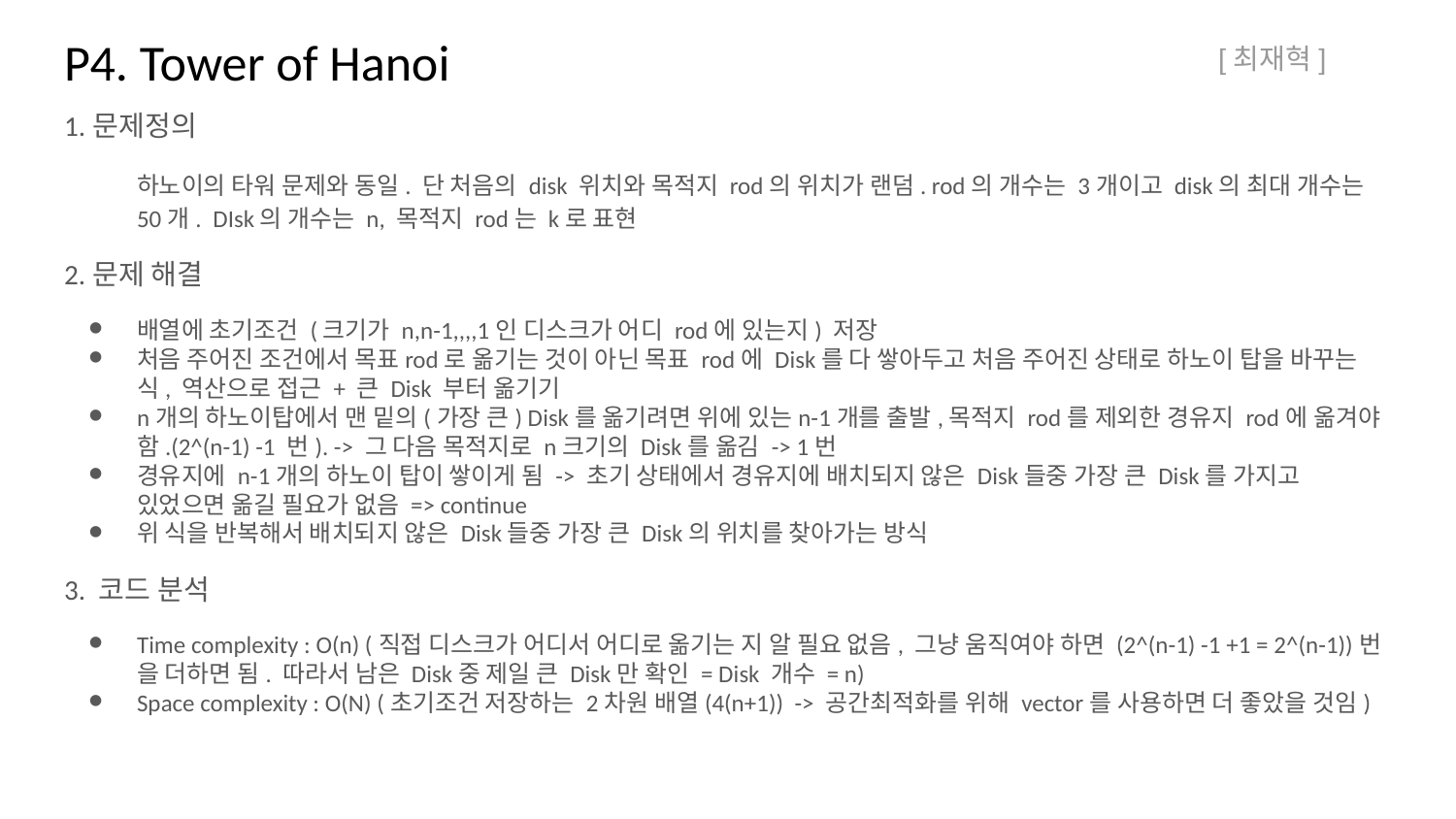

P4. Tower of Hanoi
[최재혁]
1.문제정의
하노이의 타워 문제와 동일. 단 처음의 disk 위치와 목적지 rod의 위치가 랜덤. rod의 개수는 3개이고 disk의 최대 개수는 50개.  DIsk의 개수는 n, 목적지 rod는 k로 표현
2.문제 해결
배열에 초기조건 (크기가 n,n-1,,,,1인 디스크가 어디 rod에 있는지) 저장
처음 주어진 조건에서 목표rod로 옮기는 것이 아닌 목표 rod에 Disk를 다 쌓아두고 처음 주어진 상태로 하노이 탑을 바꾸는 식, 역산으로 접근 + 큰 Disk 부터 옮기기
n개의 하노이탑에서 맨 밑의(가장 큰) Disk를 옮기려면 위에 있는n-1개를 출발,목적지 rod를 제외한 경유지 rod에 옮겨야 함.(2^(n-1) -1 번). -> 그 다음 목적지로 n크기의 Disk를 옮김 -> 1번
경유지에 n-1개의 하노이 탑이 쌓이게 됨 -> 초기 상태에서 경유지에 배치되지 않은 Disk들중 가장 큰 Disk를 가지고 있었으면 옮길 필요가 없음 => continue
위 식을 반복해서 배치되지 않은 Disk들중 가장 큰 Disk의 위치를 찾아가는 방식
3. 코드 분석
Time complexity : O(n) (직접 디스크가 어디서 어디로 옮기는 지 알 필요 없음, 그냥 움직여야 하면 (2^(n-1) -1 +1 = 2^(n-1))번 을 더하면 됨. 따라서 남은 Disk중 제일 큰 Disk만 확인 = Disk 개수 = n)
Space complexity : O(N) (초기조건 저장하는 2차원 배열(4(n+1))  -> 공간최적화를 위해 vector를 사용하면 더 좋았을 것임)